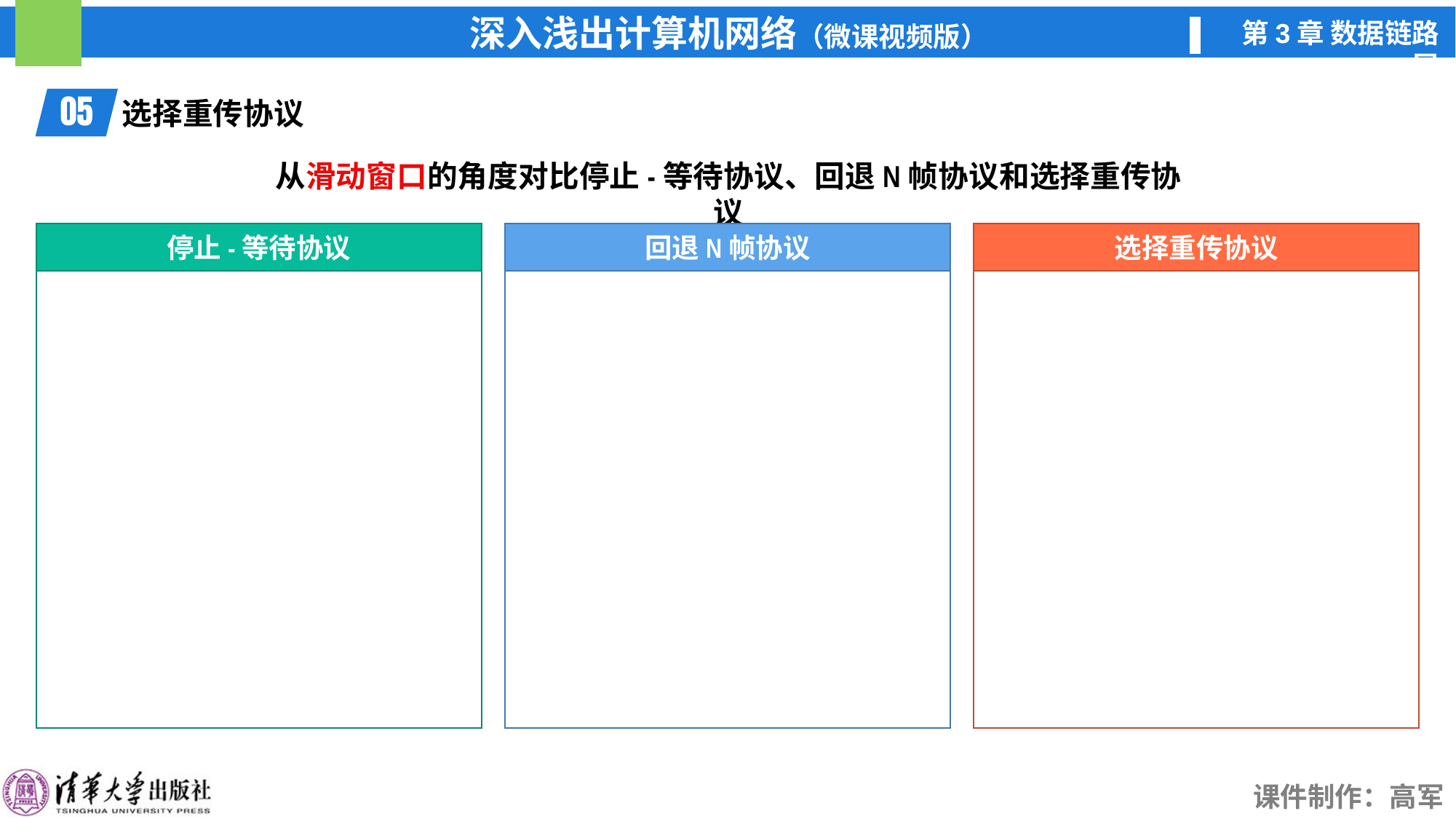

05
选择重传协议
从滑动窗口的角度对比停止-等待协议、回退N帧协议和选择重传协议
停止-等待协议
回退N帧协议
选择重传协议